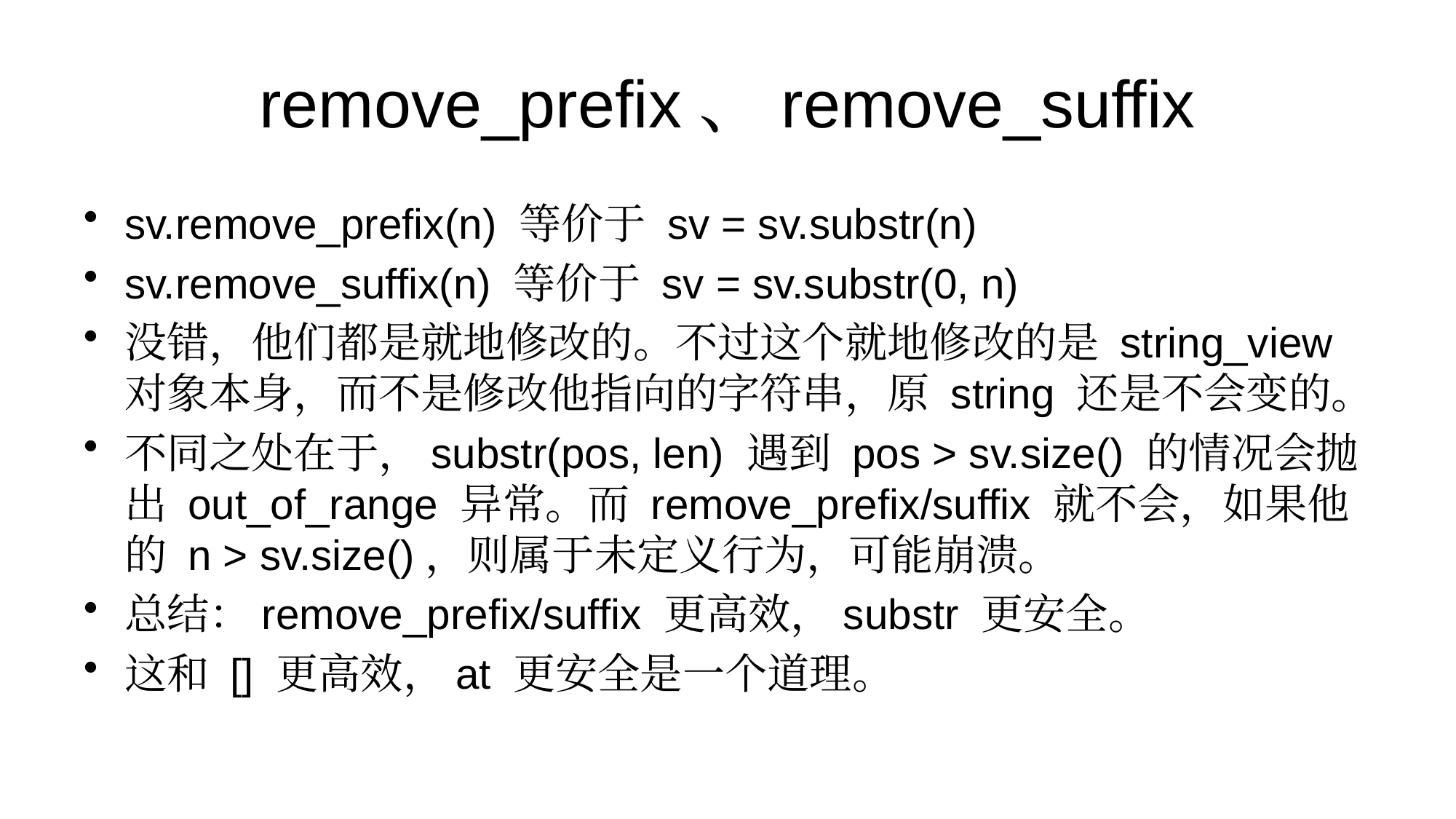

# remove_prefix、remove_suffix
sv.remove_prefix(n) 等价于 sv = sv.substr(n)
sv.remove_suffix(n) 等价于 sv = sv.substr(0, n)
没错，他们都是就地修改的。不过这个就地修改的是 string_view 对象本身，而不是修改他指向的字符串，原 string 还是不会变的。
不同之处在于，substr(pos, len) 遇到 pos > sv.size() 的情况会抛出 out_of_range 异常。而 remove_prefix/suffix 就不会，如果他的 n > sv.size()，则属于未定义行为，可能崩溃。
总结：remove_prefix/suffix 更高效，substr 更安全。
这和 [] 更高效，at 更安全是一个道理。